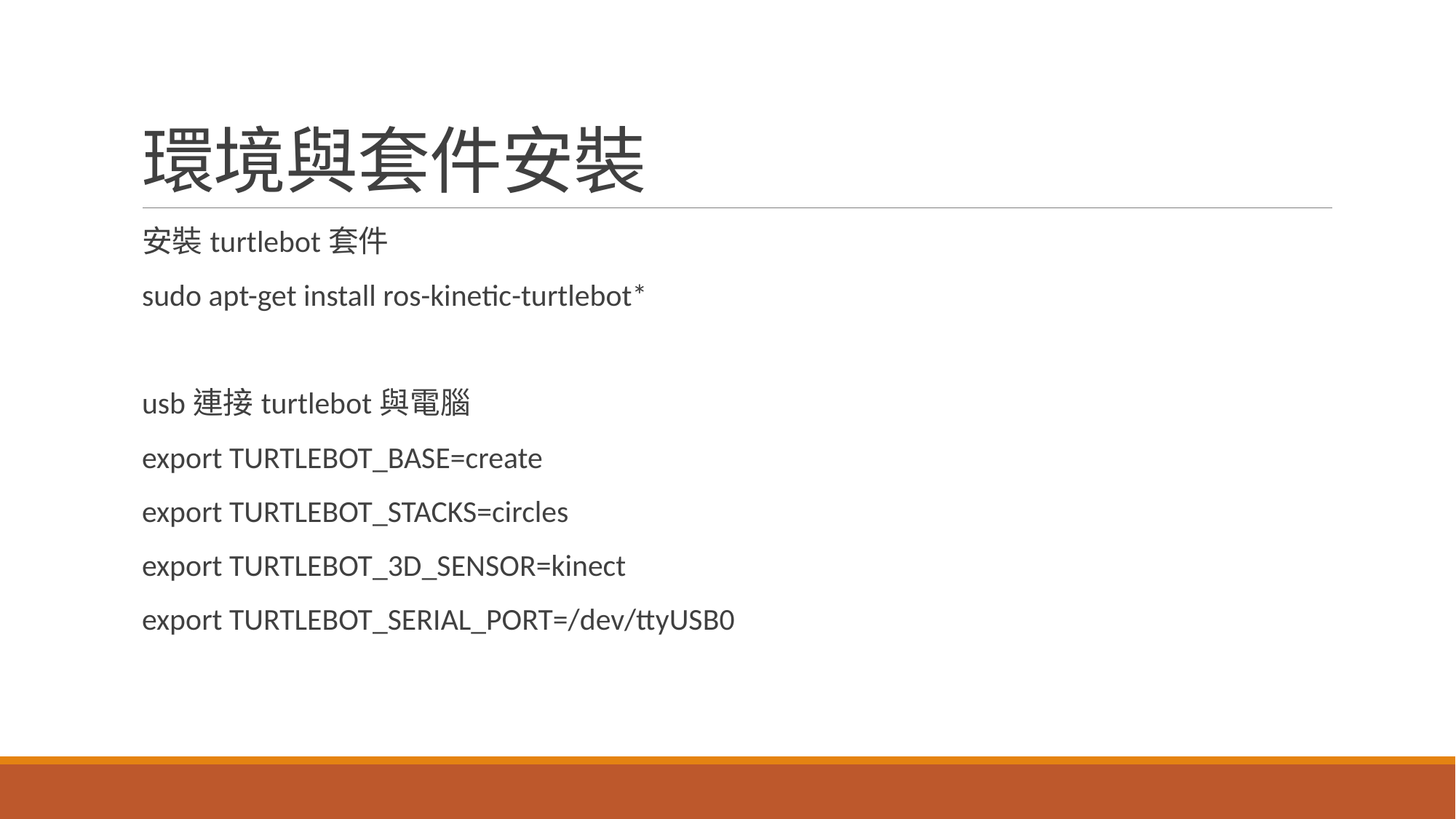

# 環境與套件安裝
安裝turtlebot套件
sudo apt-get install ros-kinetic-turtlebot*

usb連接turtlebot與電腦
export TURTLEBOT_BASE=create
export TURTLEBOT_STACKS=circles
export TURTLEBOT_3D_SENSOR=kinect
export TURTLEBOT_SERIAL_PORT=/dev/ttyUSB0